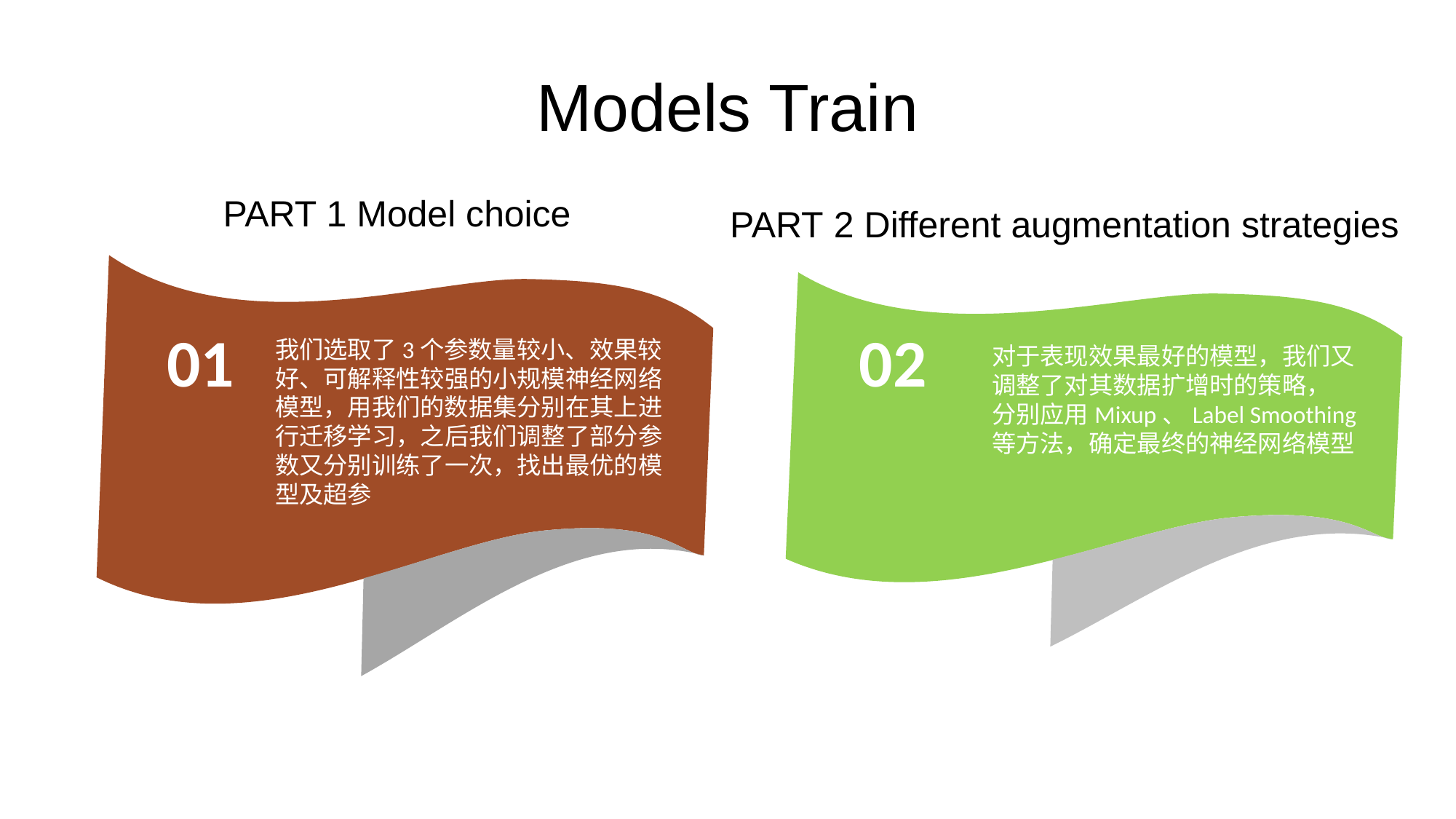

Models Train
PART 1 Model choice
PART 2 Different augmentation strategies

01
我们选取了3个参数量较小、效果较好、可解释性较强的小规模神经网络模型，用我们的数据集分别在其上进行迁移学习，之后我们调整了部分参数又分别训练了一次，找出最优的模型及超参

02
对于表现效果最好的模型，我们又调整了对其数据扩增时的策略，
分别应用Mixup、Label Smoothing等方法，确定最终的神经网络模型

.